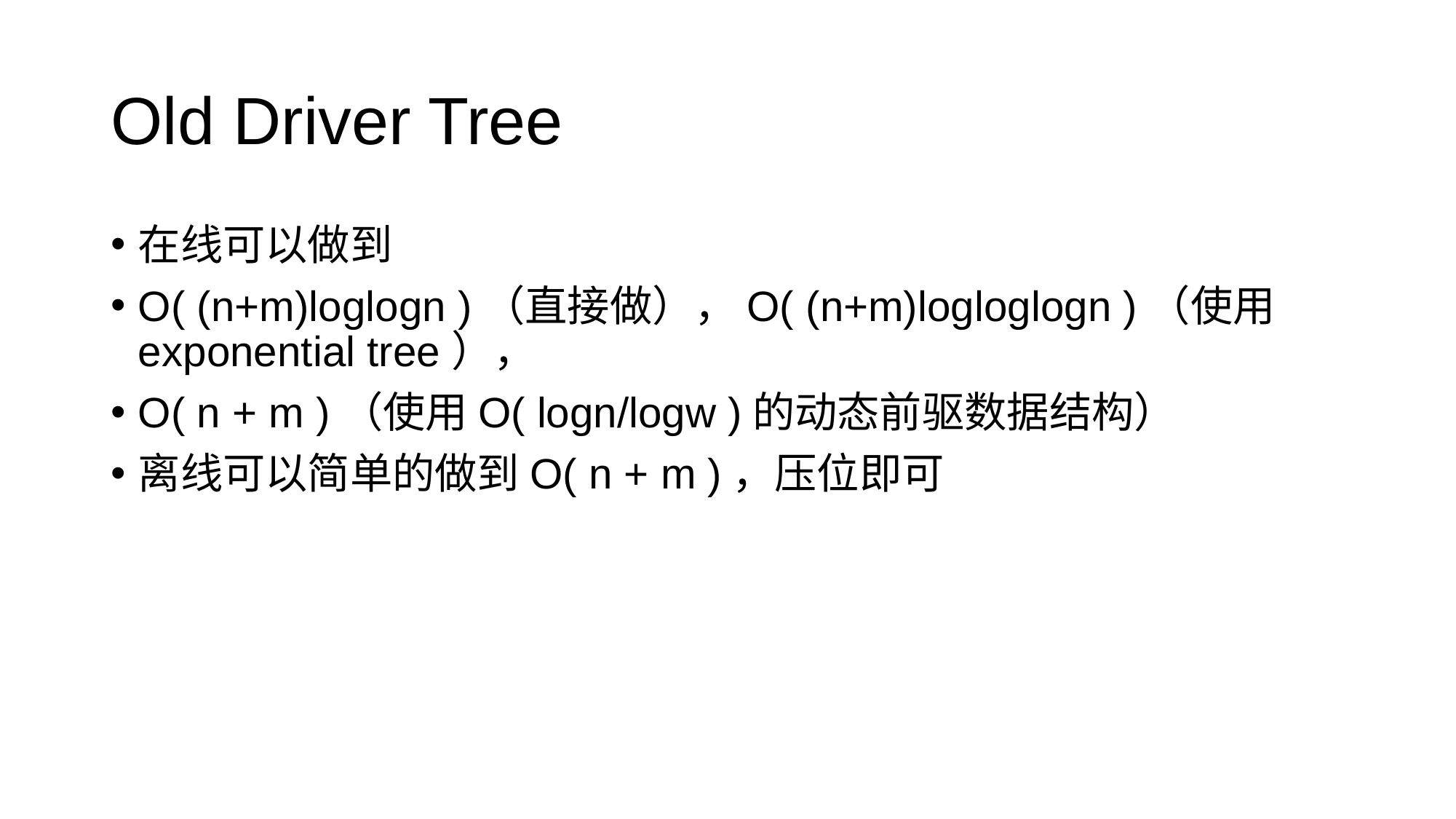

# Old Driver Tree
在线可以做到
O( (n+m)loglogn )（直接做），O( (n+m)logloglogn )（使用exponential tree），
O( n + m )（使用O( logn/logw )的动态前驱数据结构）
离线可以简单的做到O( n + m )，压位即可